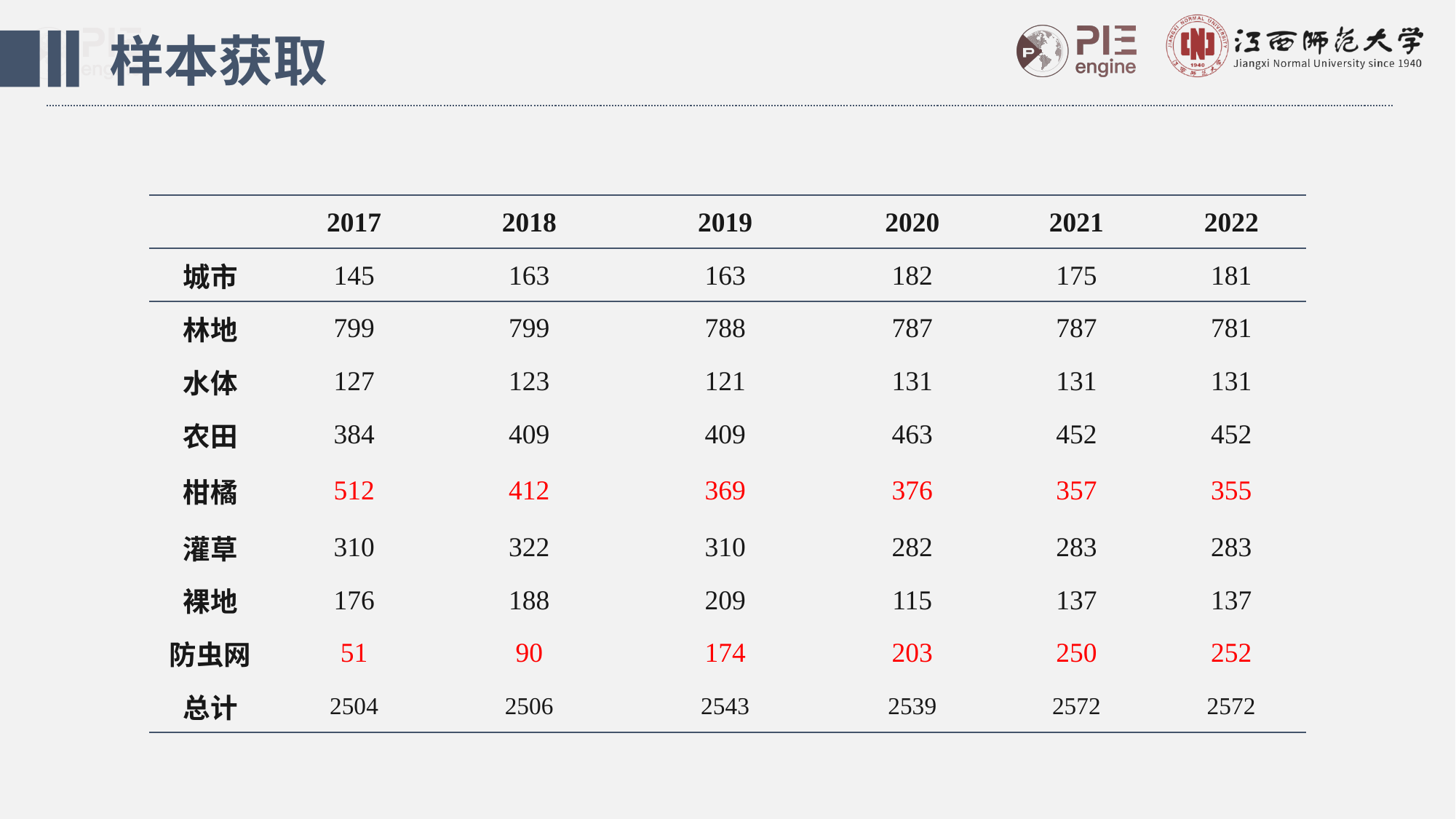

样本获取
|  | 2017 | 2018 | 2019 | 2020 | 2021 | 2022 |
| --- | --- | --- | --- | --- | --- | --- |
| 城市 | 145 | 163 | 163 | 182 | 175 | 181 |
| 林地 | 799 | 799 | 788 | 787 | 787 | 781 |
| 水体 | 127 | 123 | 121 | 131 | 131 | 131 |
| 农田 | 384 | 409 | 409 | 463 | 452 | 452 |
| 柑橘 | 512 | 412 | 369 | 376 | 357 | 355 |
| 灌草 | 310 | 322 | 310 | 282 | 283 | 283 |
| 裸地 | 176 | 188 | 209 | 115 | 137 | 137 |
| 防虫网 | 51 | 90 | 174 | 203 | 250 | 252 |
| 总计 | 2504 | 2506 | 2543 | 2539 | 2572 | 2572 |